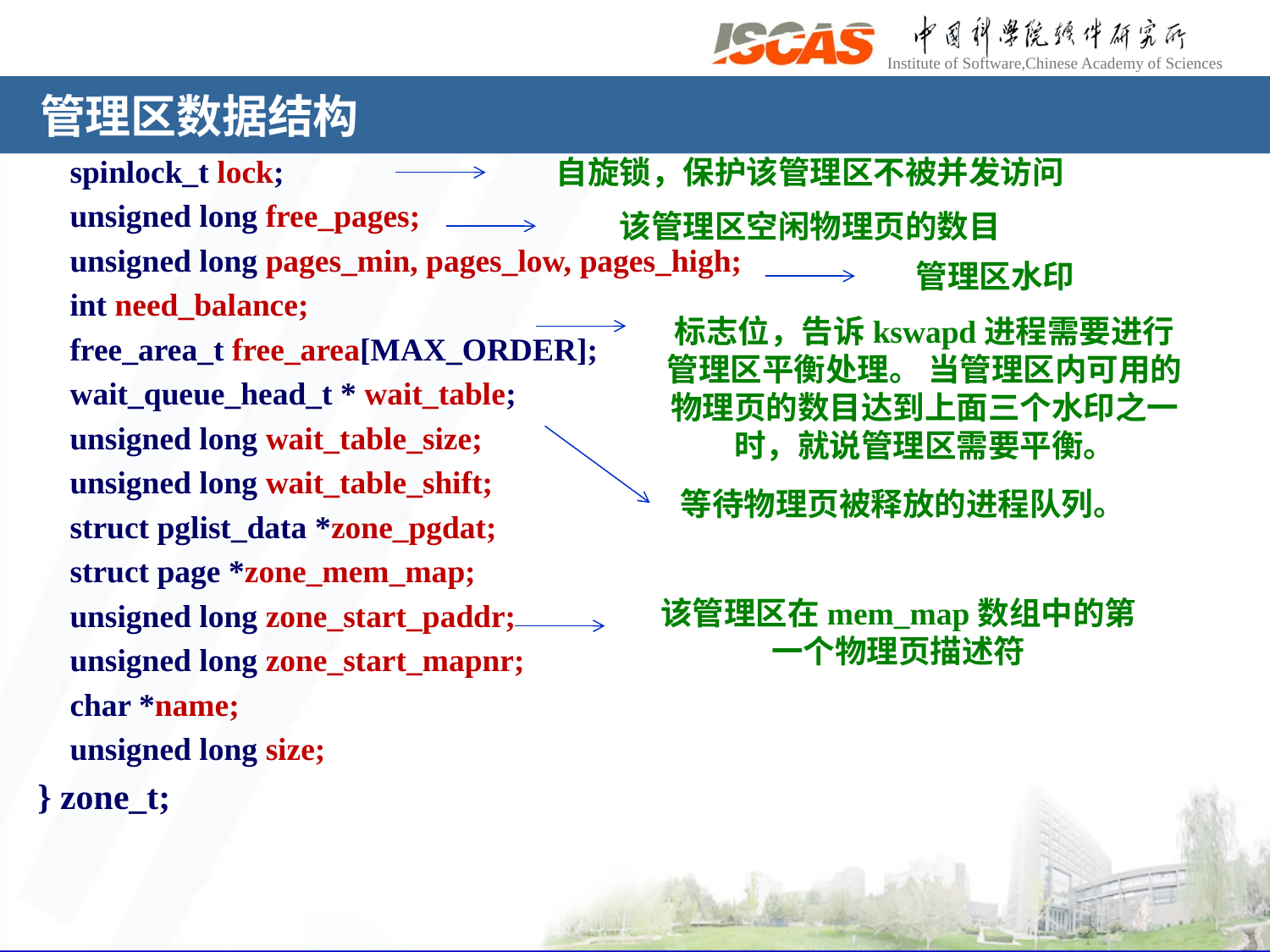

# 管理区数据结构
typedef struct zone_struct {
    spinlock_t lock;
    unsigned long free_pages;
    unsigned long pages_min, pages_low, pages_high;
    int need_balance;
    free_area_t free_area[MAX_ORDER];
    wait_queue_head_t * wait_table;
    unsigned long wait_table_size;
    unsigned long wait_table_shift;
    struct pglist_data *zone_pgdat;
    struct page *zone_mem_map;
    unsigned long zone_start_paddr;
    unsigned long zone_start_mapnr;
    char *name;
    unsigned long size;
} zone_t;
自旋锁，保护该管理区不被并发访问
该管理区空闲物理页的数目
管理区水印
标志位，告诉kswapd进程需要进行管理区平衡处理。 当管理区内可用的物理页的数目达到上面三个水印之一时，就说管理区需要平衡。
等待物理页被释放的进程队列。
该管理区在mem_map数组中的第一个物理页描述符